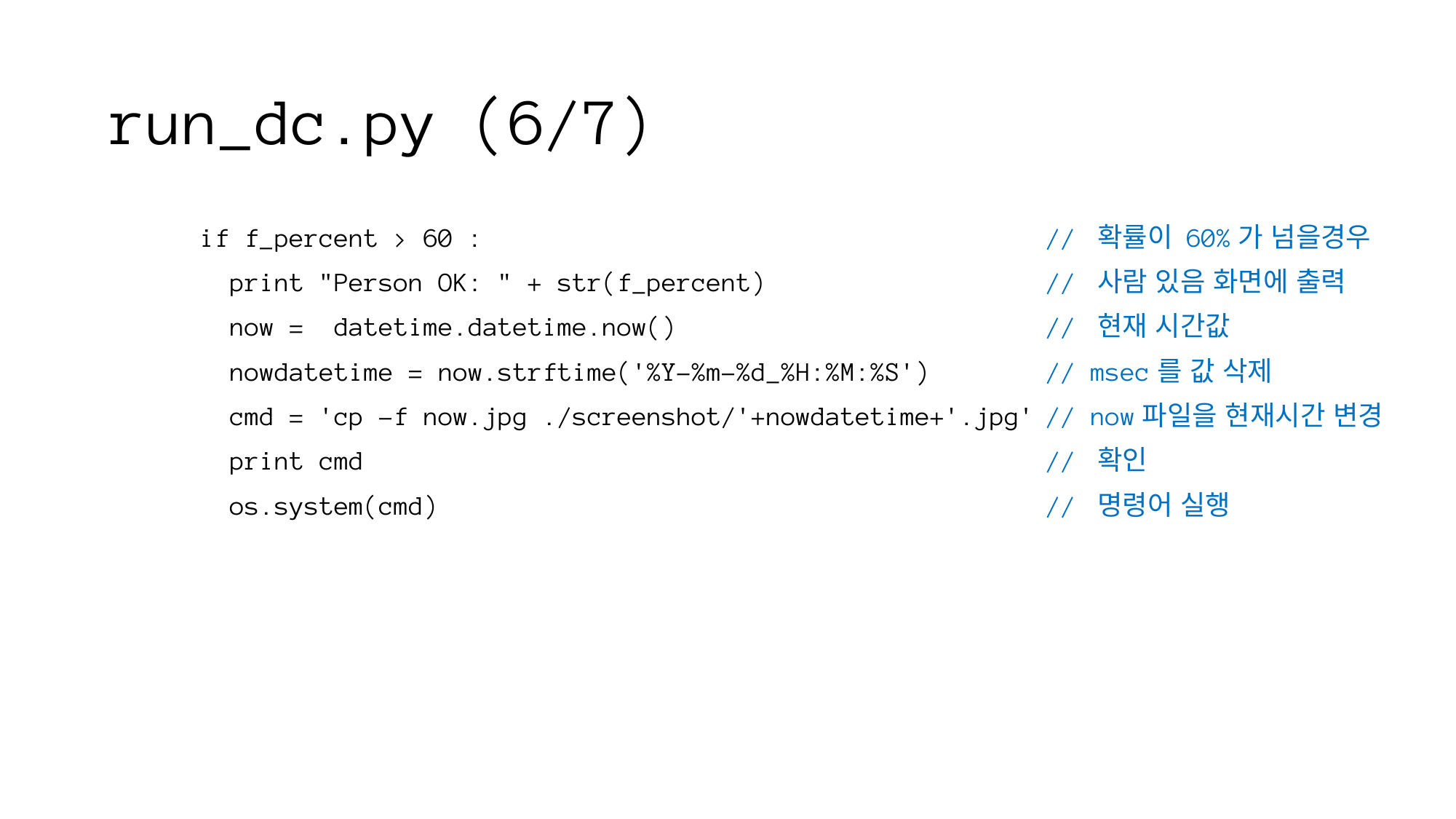

# run_dc.py (6/7)
      if f_percent > 60 :
        print "Person OK: " + str(f_percent)
        now =  datetime.datetime.now()
        nowdatetime = now.strftime('%Y-%m-%d_%H:%M:%S')
        cmd = 'cp -f now.jpg ./screenshot/'+nowdatetime+'.jpg'
        print cmd
        os.system(cmd)
// 확률이 60%가 넘을경우
// 사람 있음 화면에 출력
// 현재 시간값
// msec를 값 삭제
// now파일을 현재시간 변경
// 확인
// 명령어 실행